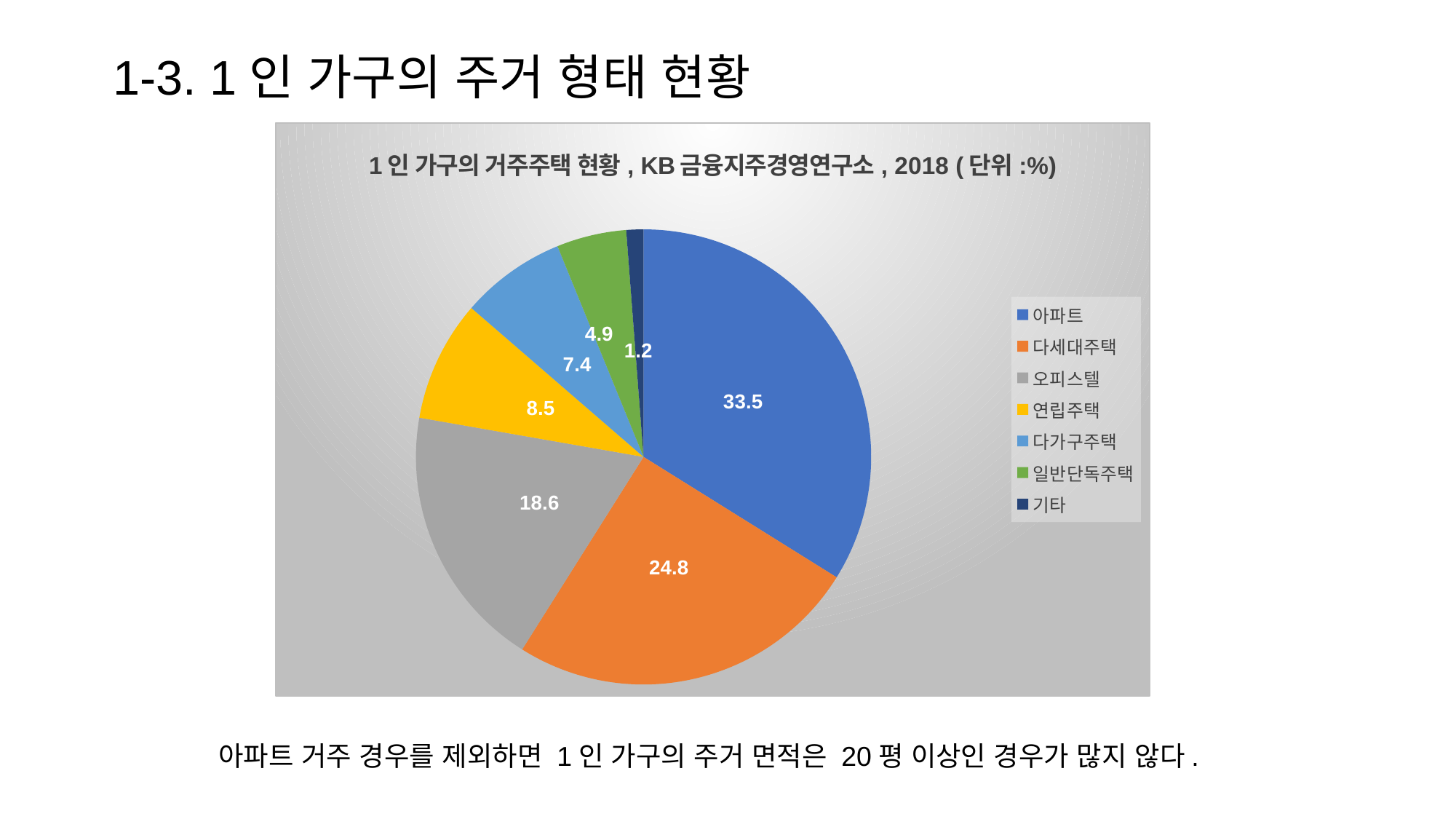

1-3. 1인 가구의 주거 형태 현황

### Chart: 1인 가구의 거주주택 현황, KB금융지주경영연구소, 2018 (단위:%)

| Category | 열1 |
|---|---|
| 아파트 | 33.5 |
| 다세대주택 | 24.8 |
| 오피스텔 | 18.6 |
| 연립주택 | 8.5 |
| 다가구주택 | 7.4 |
| 일반단독주택 | 4.9 |
| 기타 | 1.2 |
아파트 거주 경우를 제외하면 1인 가구의 주거 면적은 20평 이상인 경우가 많지 않다.